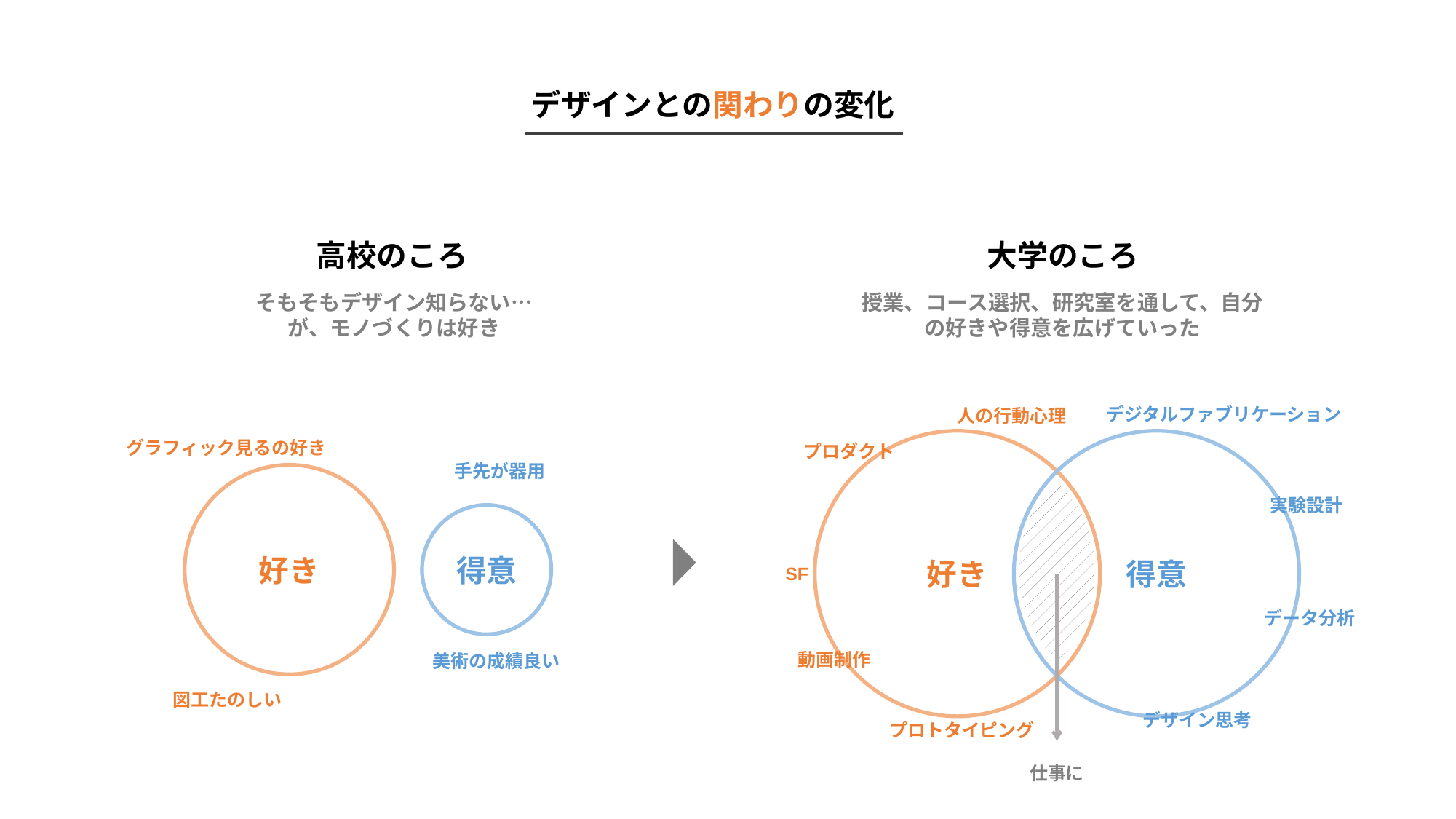

デザインとの関わりの変化
高校のころ
大学のころ
そもそもデザイン知らない…
が、モノづくりは好き
授業、コース選択、研究室を通して、自分の好きや得意を広げていった
デジタルファブリケーション
人の行動心理
得意
好き
グラフィック見るの好き
プロダクト
手先が器用
好き

実験設計
得意

SF
データ分析
動画制作
美術の成績良い
図工たのしい
デザイン思考
プロトタイピング
仕事に